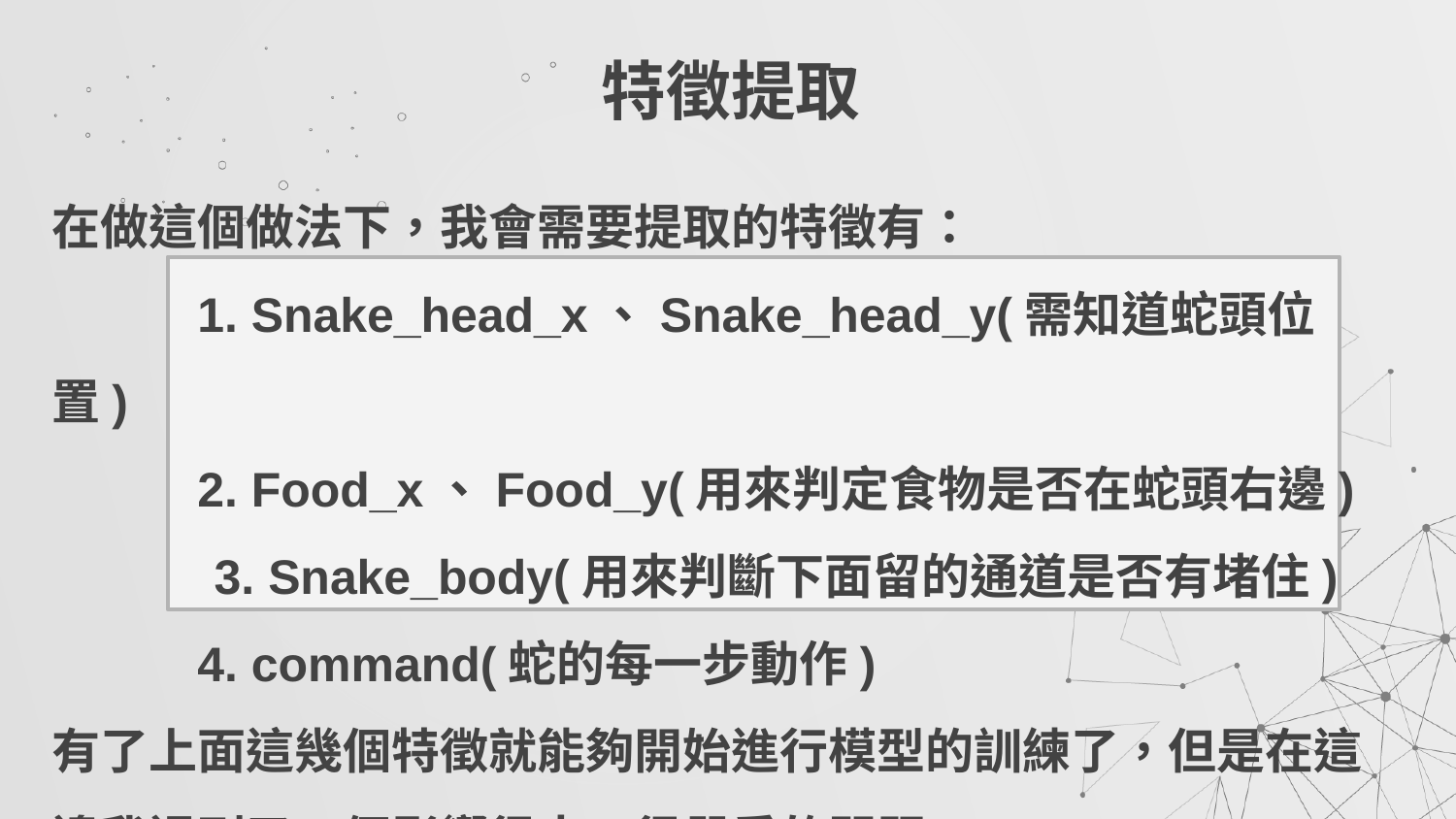

特徵提取
# 在做這個做法下，我會需要提取的特徵有： 1. Snake_head_x、Snake_head_y(需知道蛇頭位置) 2. Food_x、Food_y(用來判定食物是否在蛇頭右邊) 3. Snake_body(用來判斷下面留的通道是否有堵住) 4. command(蛇的每一步動作) 有了上面這幾個特徵就能夠開始進行模型的訓練了，但是在這邊我遇到了一個影響很大、很嚴重的問題。